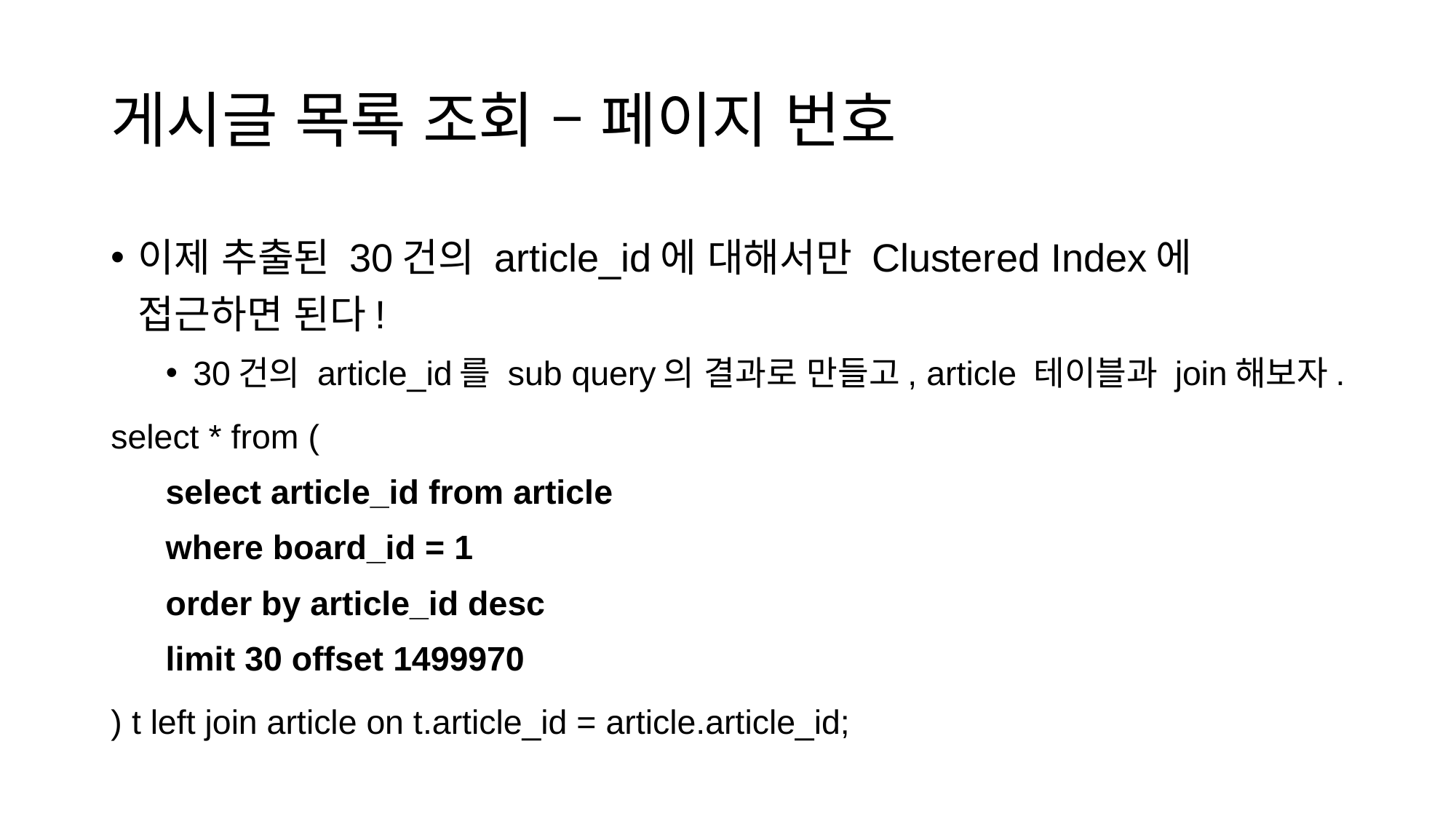

# 게시글 목록 조회 – 페이지 번호
이제 추출된 30건의 article_id에 대해서만 Clustered Index에 접근하면 된다!
30건의 article_id를 sub query의 결과로 만들고, article 테이블과 join해보자.
select * from (
select article_id from article
where board_id = 1
order by article_id desc
limit 30 offset 1499970
) t left join article on t.article_id = article.article_id;